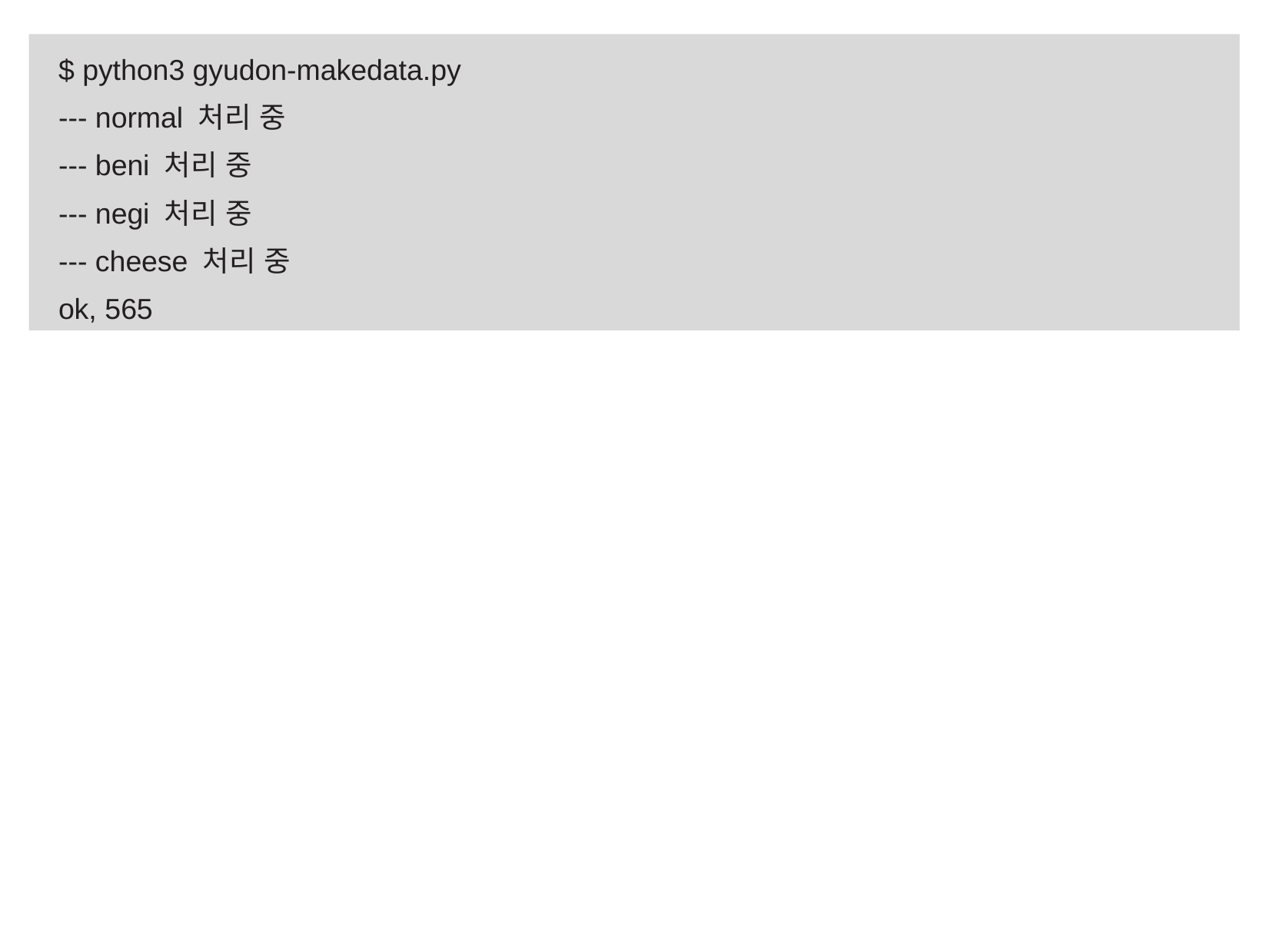

$ python3 gyudon-makedata.py
--- normal 처리 중
--- beni 처리 중
--- negi 처리 중
--- cheese 처리 중
ok, 565